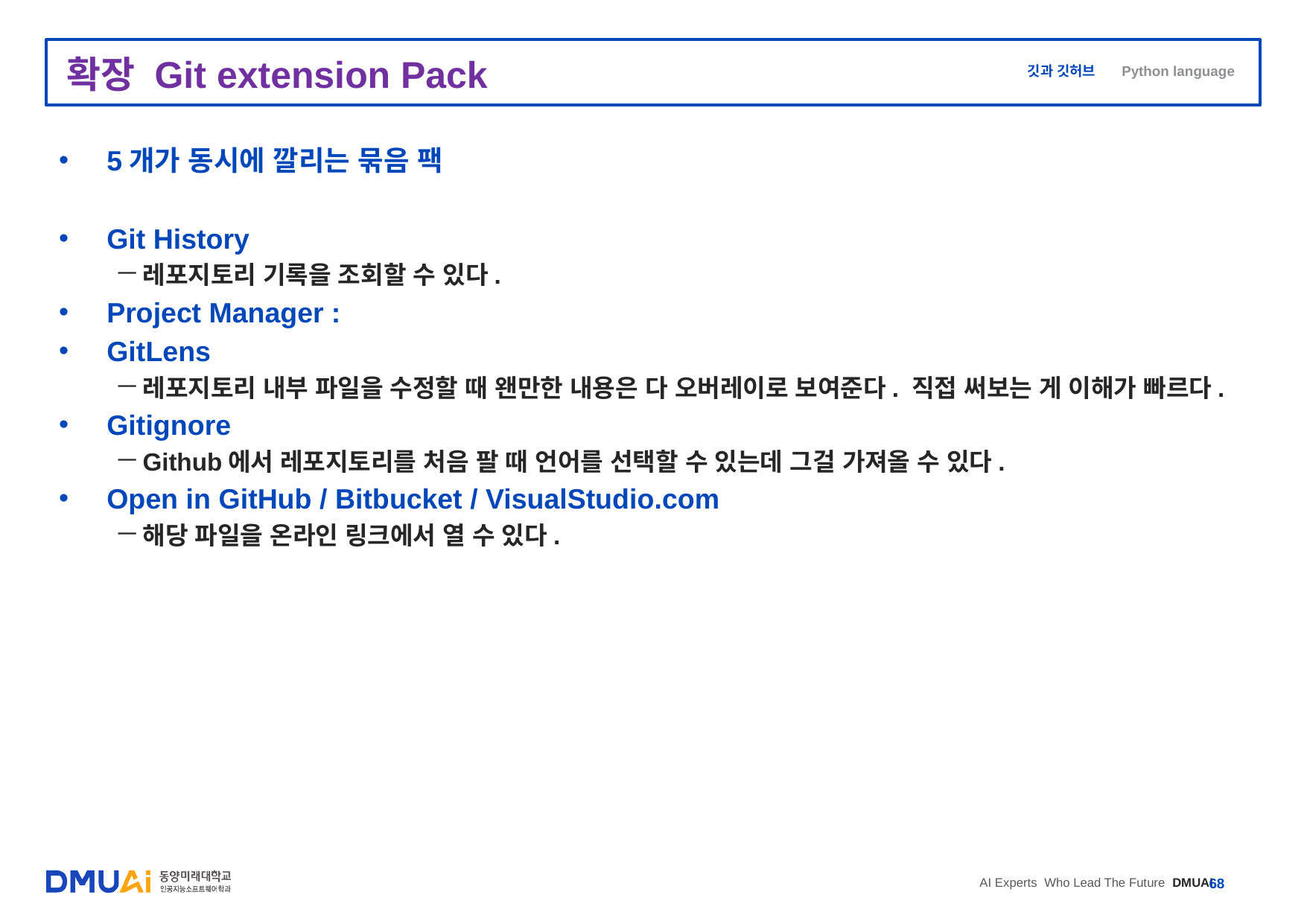

# 확장 Git extension Pack
5개가 동시에 깔리는 묶음 팩

Git History
레포지토리 기록을 조회할 수 있다.
Project Manager :
GitLens
레포지토리 내부 파일을 수정할 때 왠만한 내용은 다 오버레이로 보여준다. 직접 써보는 게 이해가 빠르다.
Gitignore
Github에서 레포지토리를 처음 팔 때 언어를 선택할 수 있는데 그걸 가져올 수 있다.
Open in GitHub / Bitbucket / VisualStudio.com
해당 파일을 온라인 링크에서 열 수 있다.